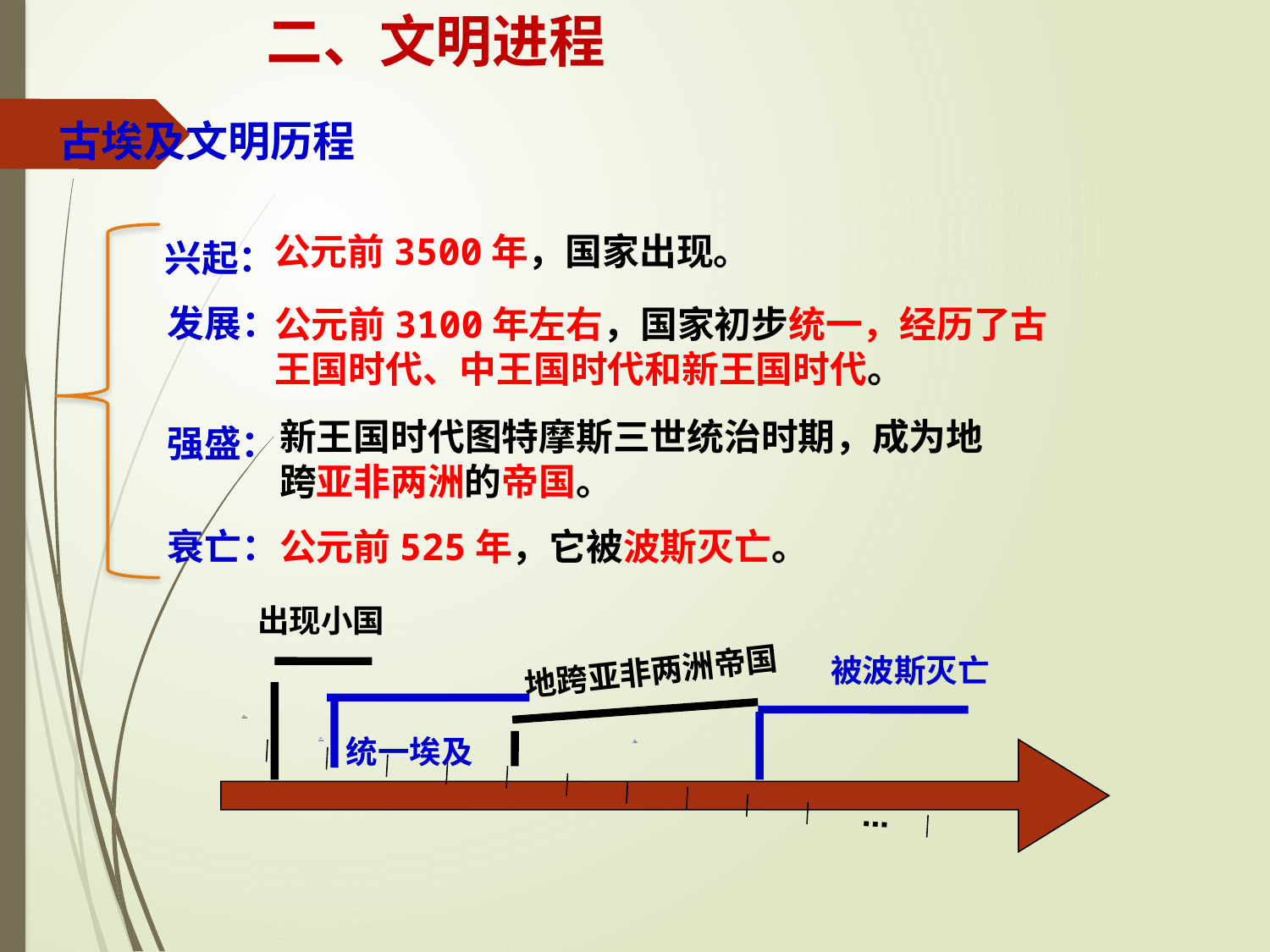

二、文明进程
古埃及文明历程
公元前3500年，国家出现。

兴起：
发展：
公元前3100年左右，国家初步统一，经历了古王国时代、中王国时代和新王国时代。
新王国时代图特摩斯三世统治时期，成为地跨亚非两洲的帝国。
强盛：
衰亡：
公元前525年，它被波斯灭亡。
出现小国

地跨亚非两洲帝国

被波斯灭亡

   统一埃及
BC
3500年
BC
15世纪
BC
3100年
BC
6世纪

…